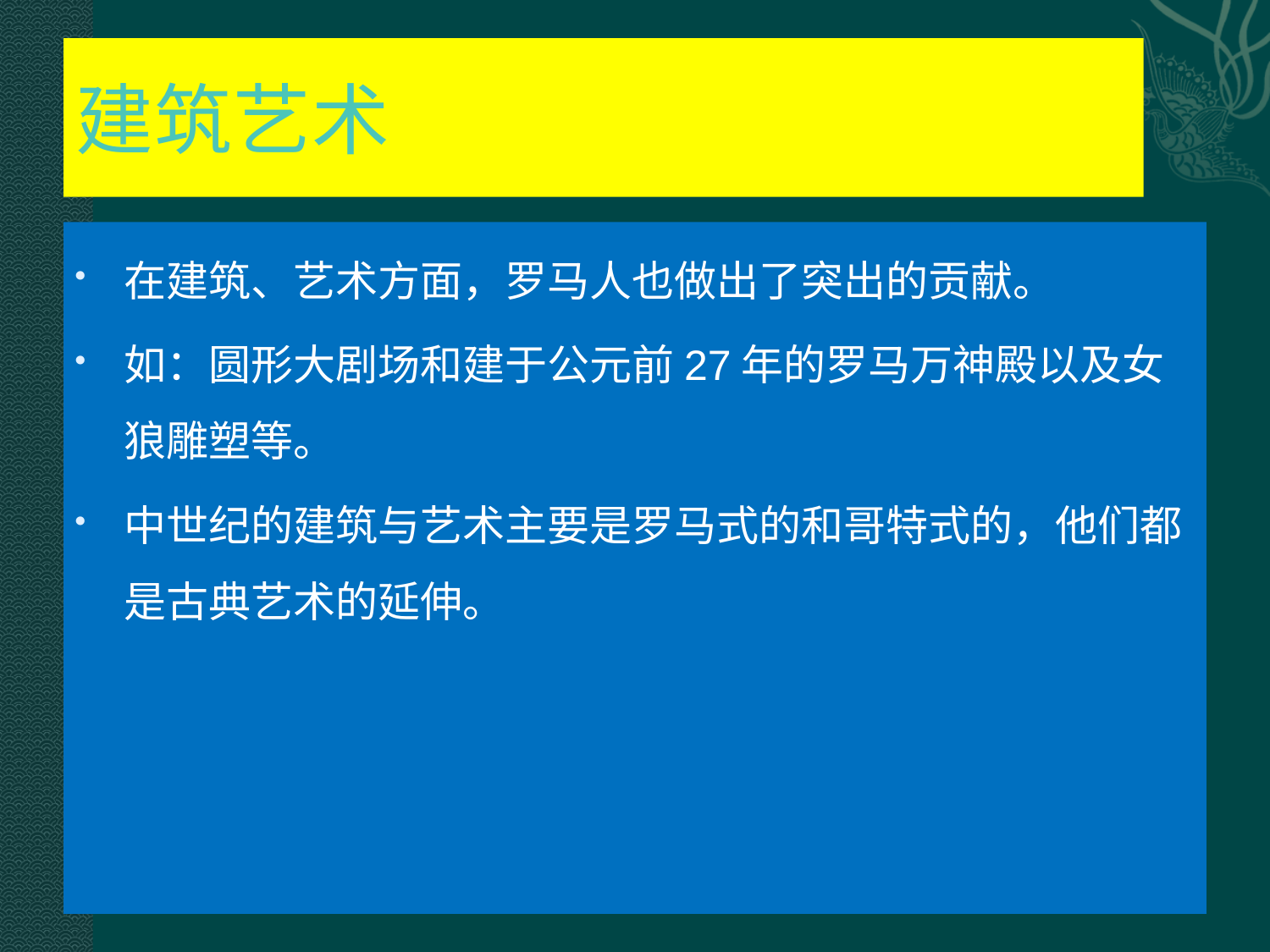

# 建筑艺术
在建筑、艺术方面，罗马人也做出了突出的贡献。
如：圆形大剧场和建于公元前27年的罗马万神殿以及女狼雕塑等。
中世纪的建筑与艺术主要是罗马式的和哥特式的，他们都是古典艺术的延伸。